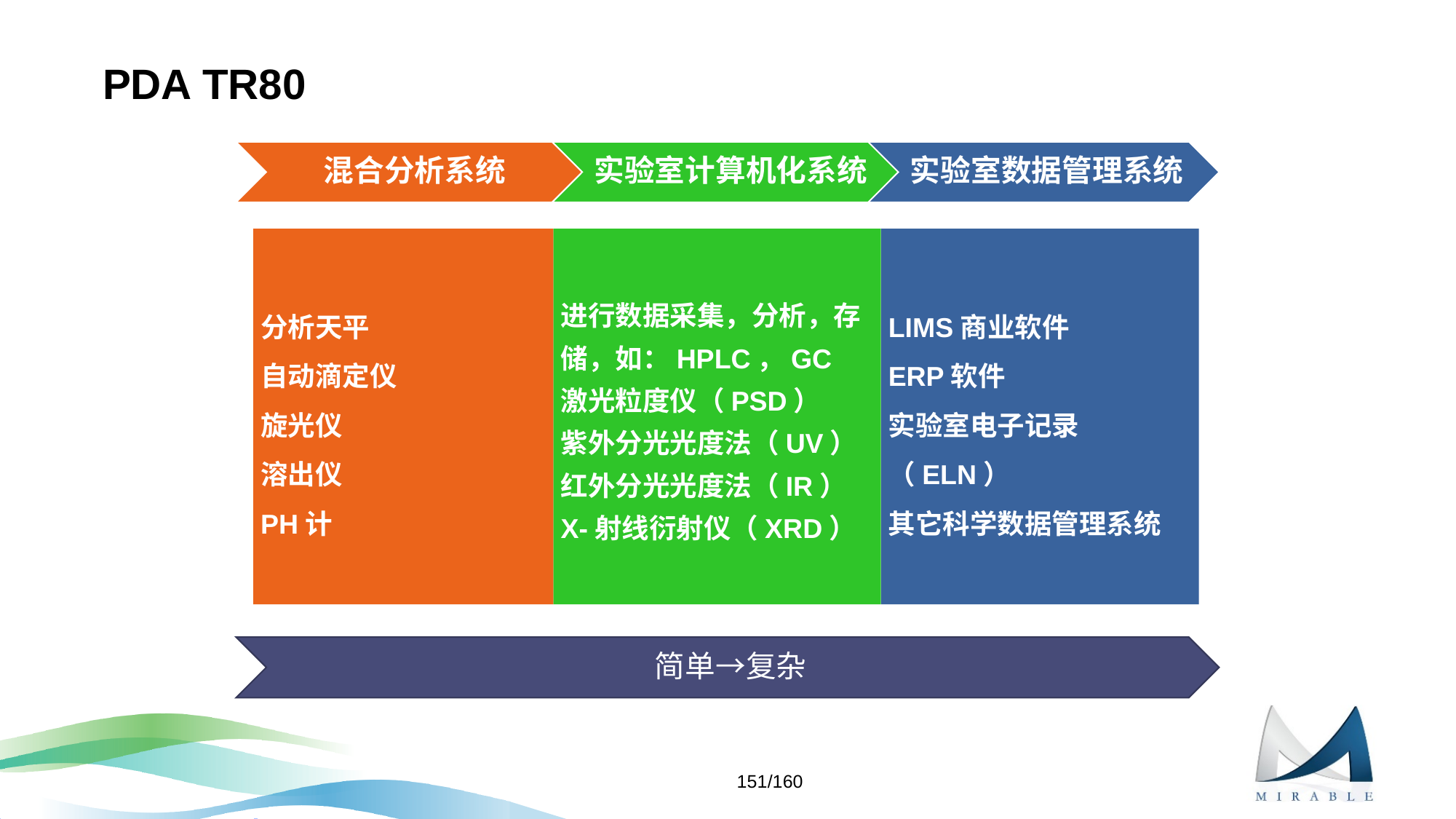

# PDA TR80
混合分析系统
实验室计算机化系统
实验室数据管理系统
LIMS商业软件
ERP软件
实验室电子记录（ELN）
其它科学数据管理系统
分析天平
自动滴定仪
旋光仪
溶出仪
PH计
进行数据采集，分析，存储，如：HPLC，GC
激光粒度仪（PSD）
紫外分光光度法（UV）
红外分光光度法（IR）
X-射线衍射仪（XRD）
简单→复杂
151/160